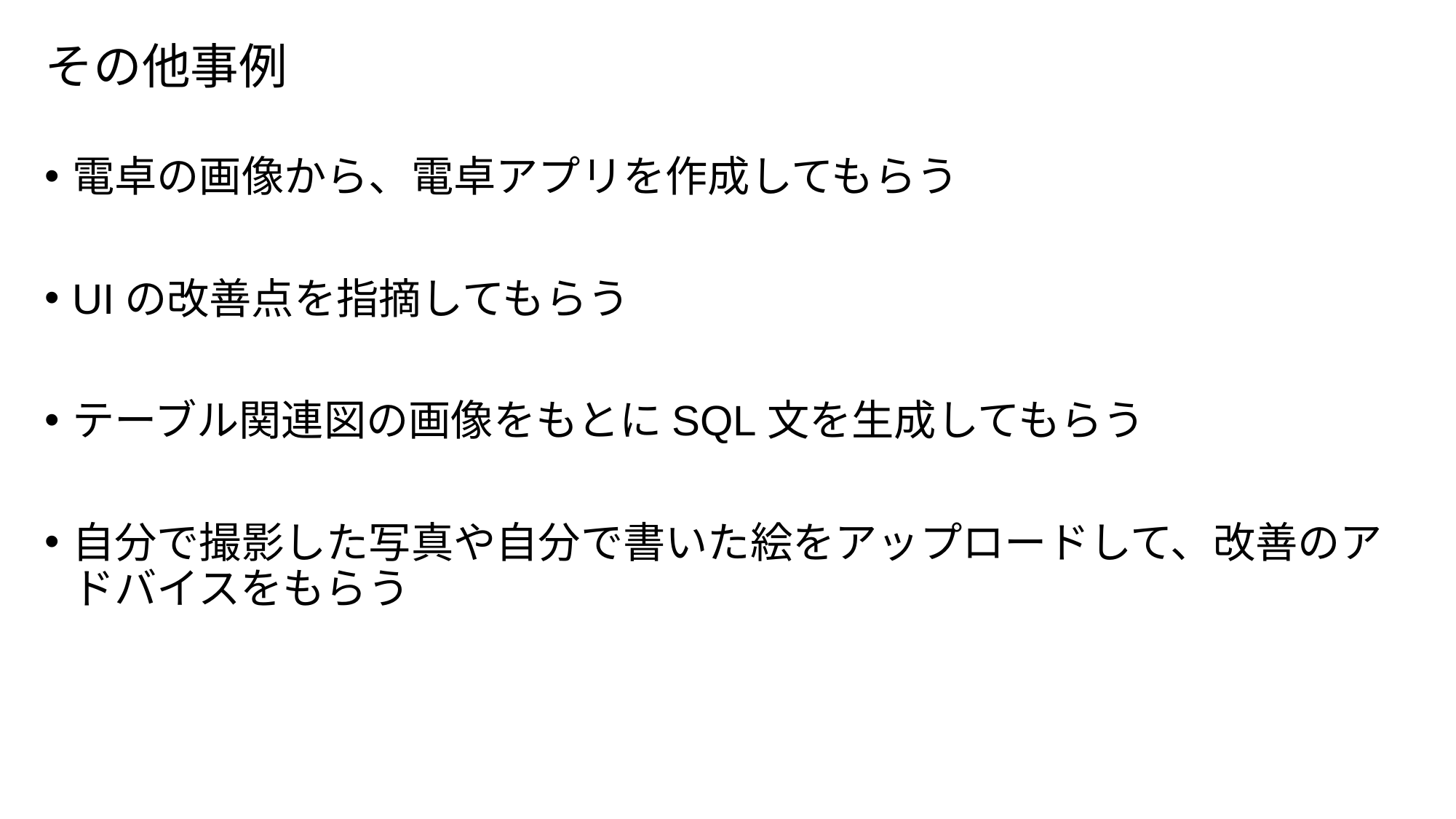

# その他事例
電卓の画像から、電卓アプリを作成してもらう

UIの改善点を指摘してもらう

テーブル関連図の画像をもとにSQL文を生成してもらう

自分で撮影した写真や自分で書いた絵をアップロードして、改善のアドバイスをもらう